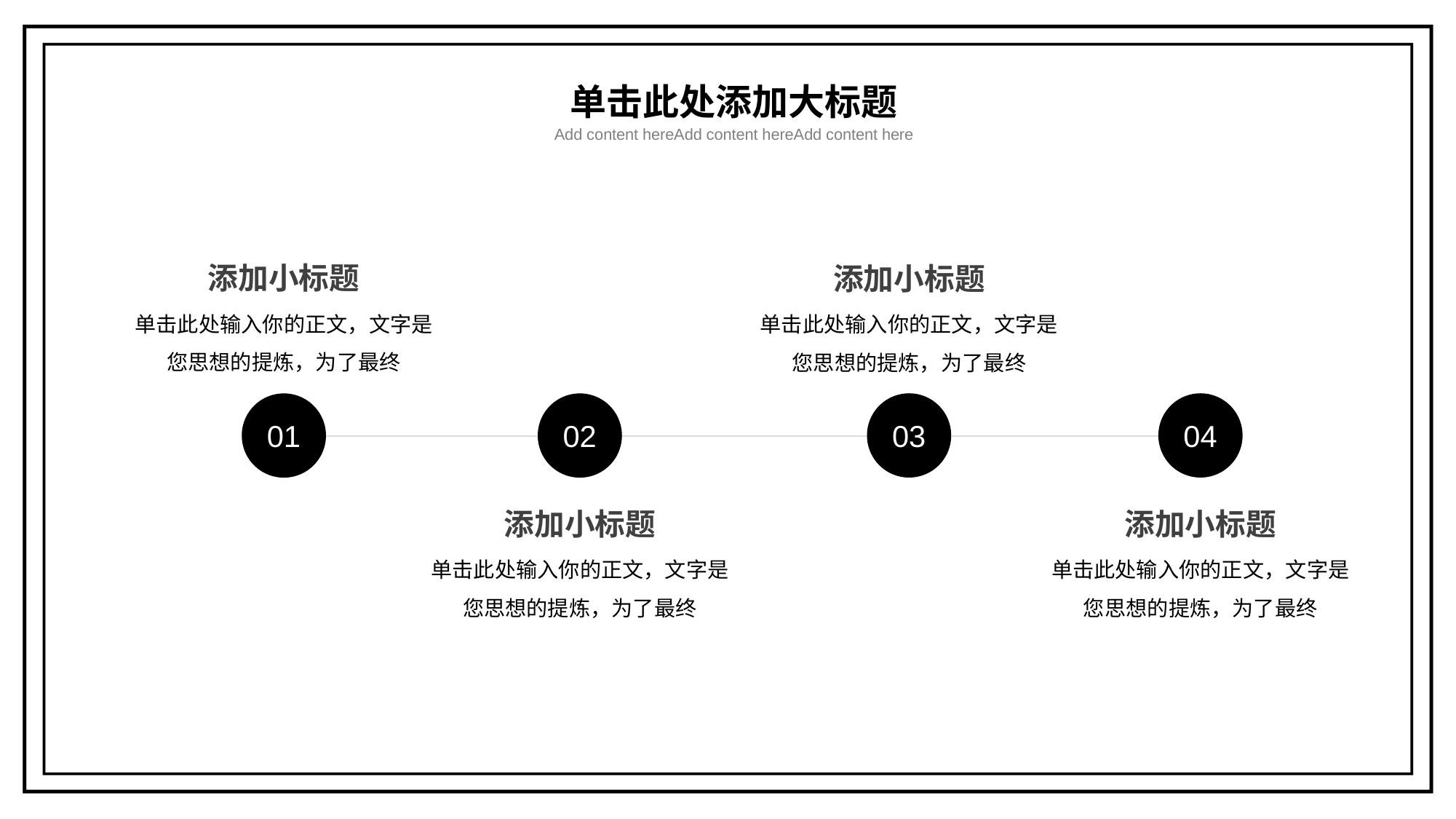

单击此处添加大标题
Add content hereAdd content hereAdd content here
添加小标题
添加小标题
单击此处输入你的正文，文字是您思想的提炼，为了最终
单击此处输入你的正文，文字是您思想的提炼，为了最终
03
04
01
02
添加小标题
添加小标题
单击此处输入你的正文，文字是您思想的提炼，为了最终
单击此处输入你的正文，文字是您思想的提炼，为了最终